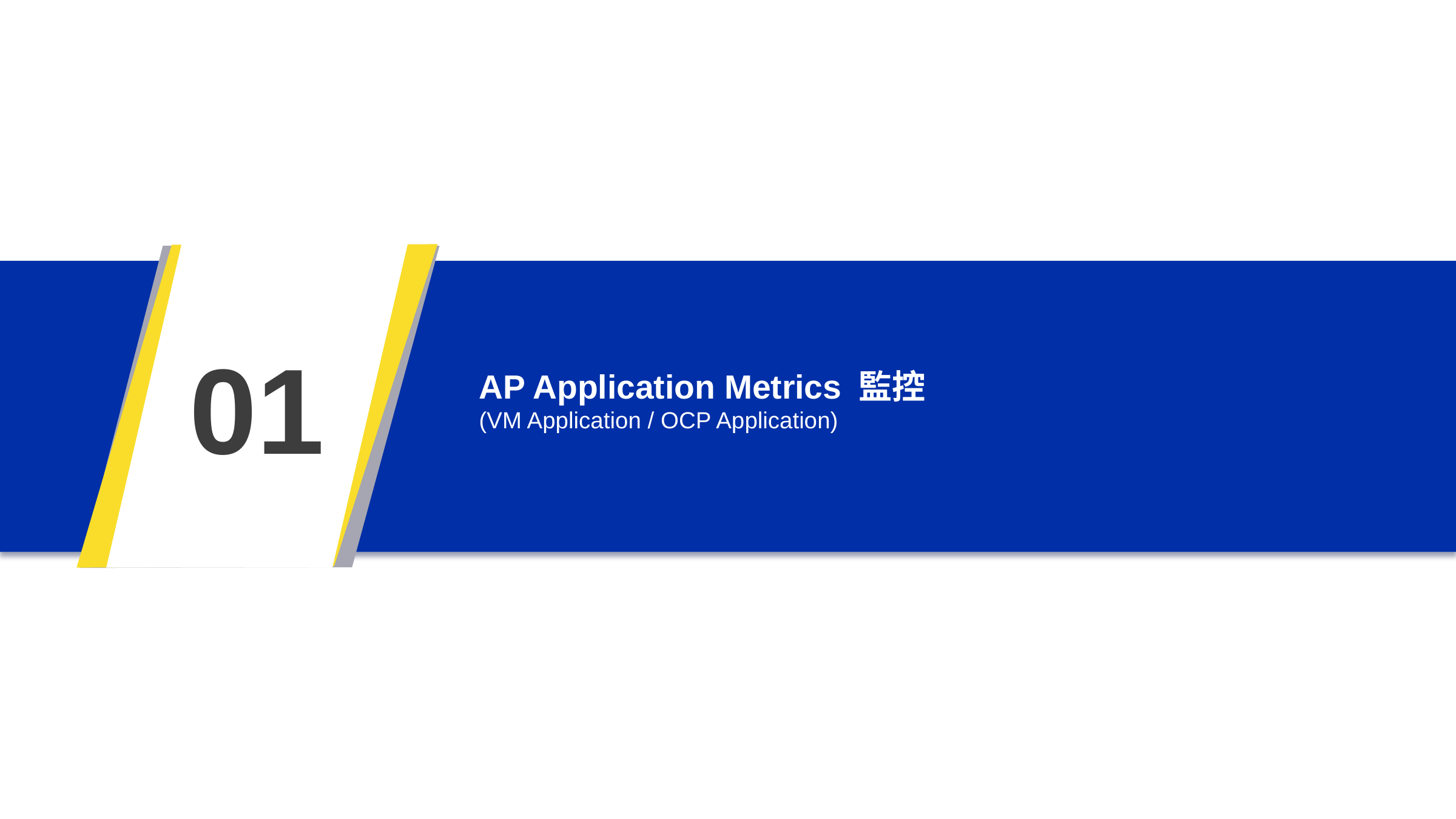

01
# AP Application Metrics 監控 (VM Application / OCP Application)